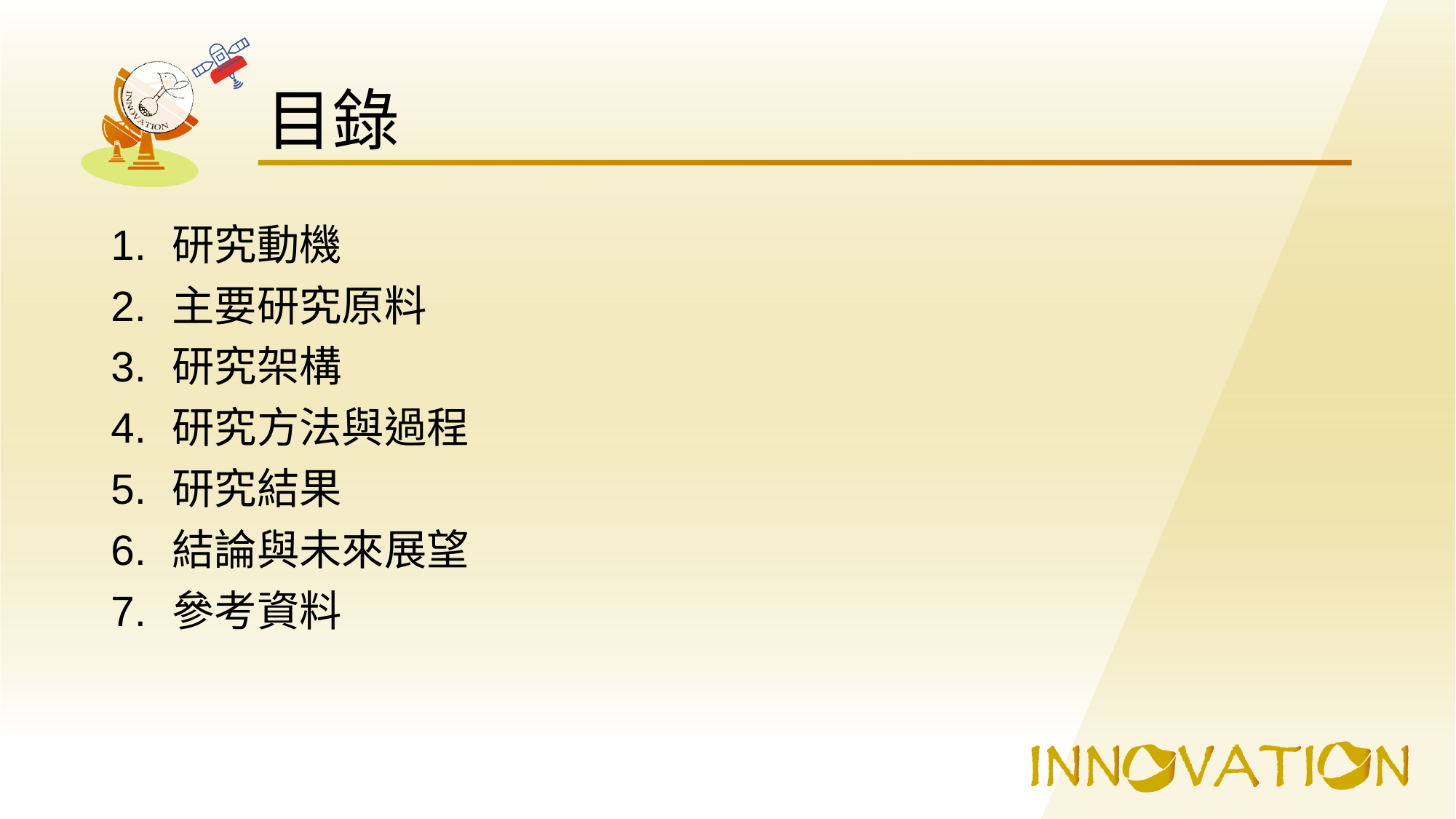

# 目錄
研究動機
主要研究原料
研究架構
研究方法與過程
研究結果
結論與未來展望
參考資料